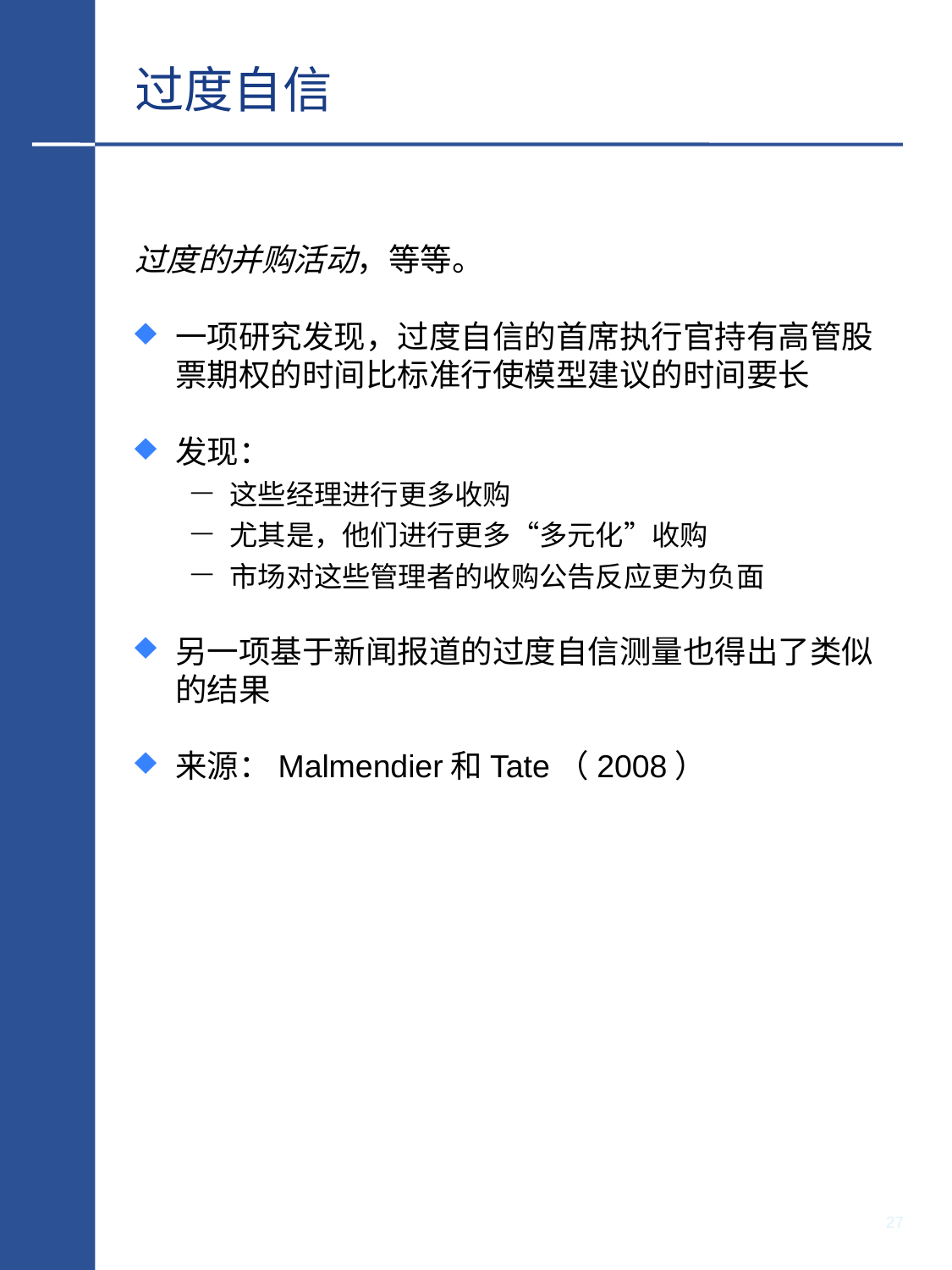

# 过度自信
过度的并购活动，等等。
一项研究发现，过度自信的首席执行官持有高管股票期权的时间比标准行使模型建议的时间要长
发现：
这些经理进行更多收购
尤其是，他们进行更多“多元化”收购
市场对这些管理者的收购公告反应更为负面
另一项基于新闻报道的过度自信测量也得出了类似的结果
来源：Malmendier和Tate（2008）
27